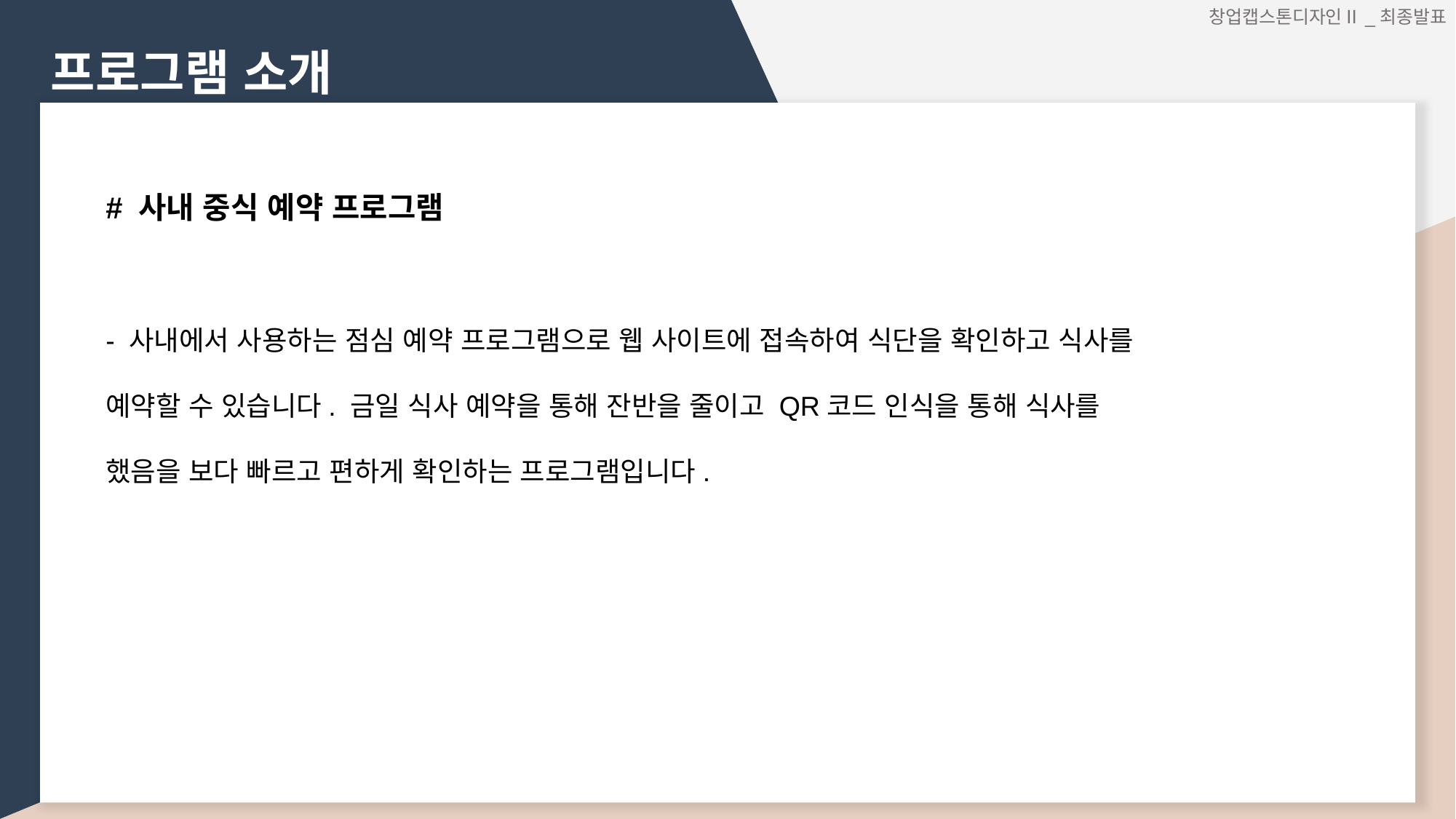

창업캡스톤디자인Ⅱ_최종발표
프로그램 소개
# 사내 중식 예약 프로그램

- 사내에서 사용하는 점심 예약 프로그램으로 웹 사이트에 접속하여 식단을 확인하고 식사를 예약할 수 있습니다. 금일 식사 예약을 통해 잔반을 줄이고 QR코드 인식을 통해 식사를 했음을 보다 빠르고 편하게 확인하는 프로그램입니다.